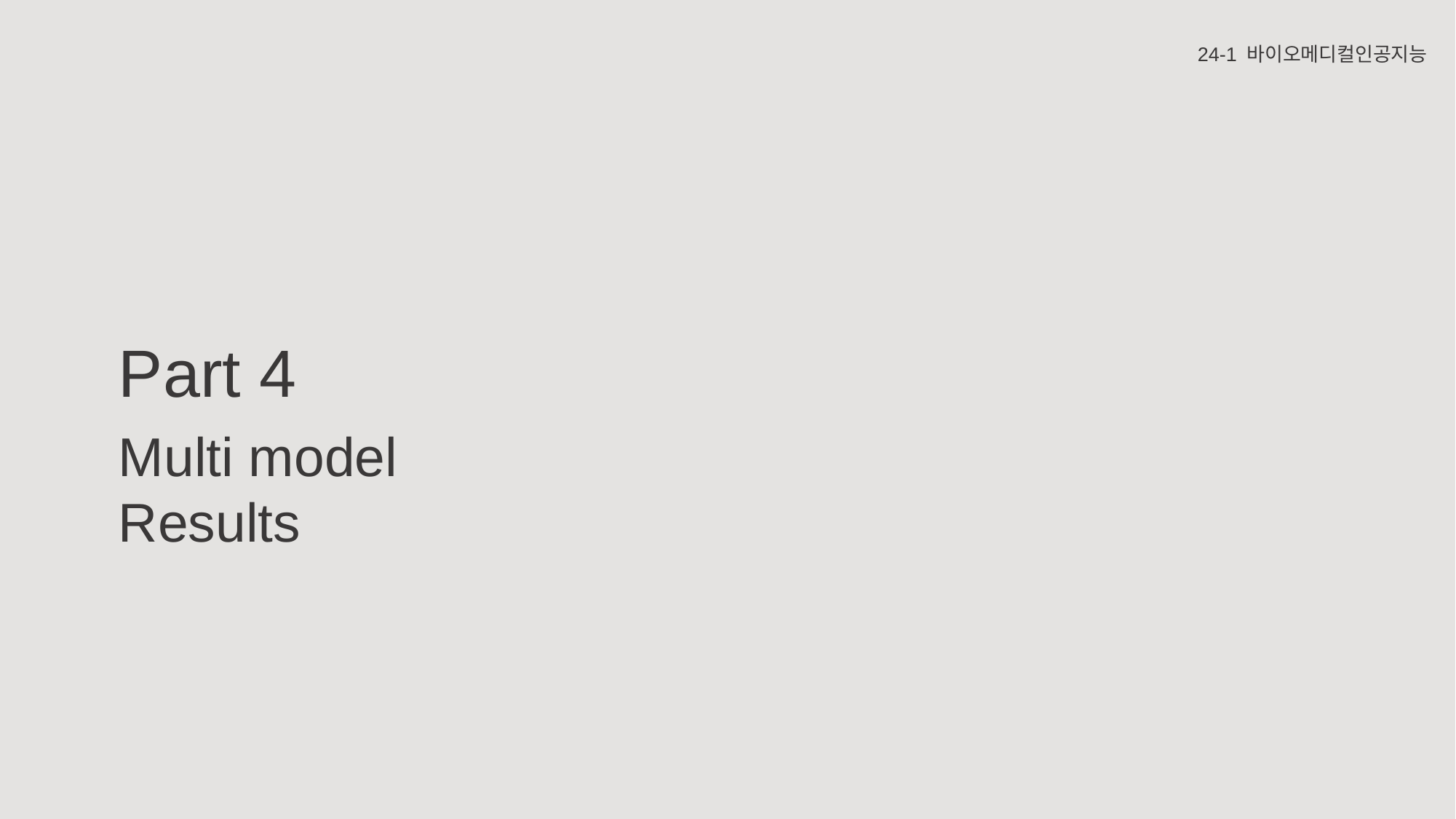

24-1 바이오메디컬인공지능
Part 4
Multi model
Results